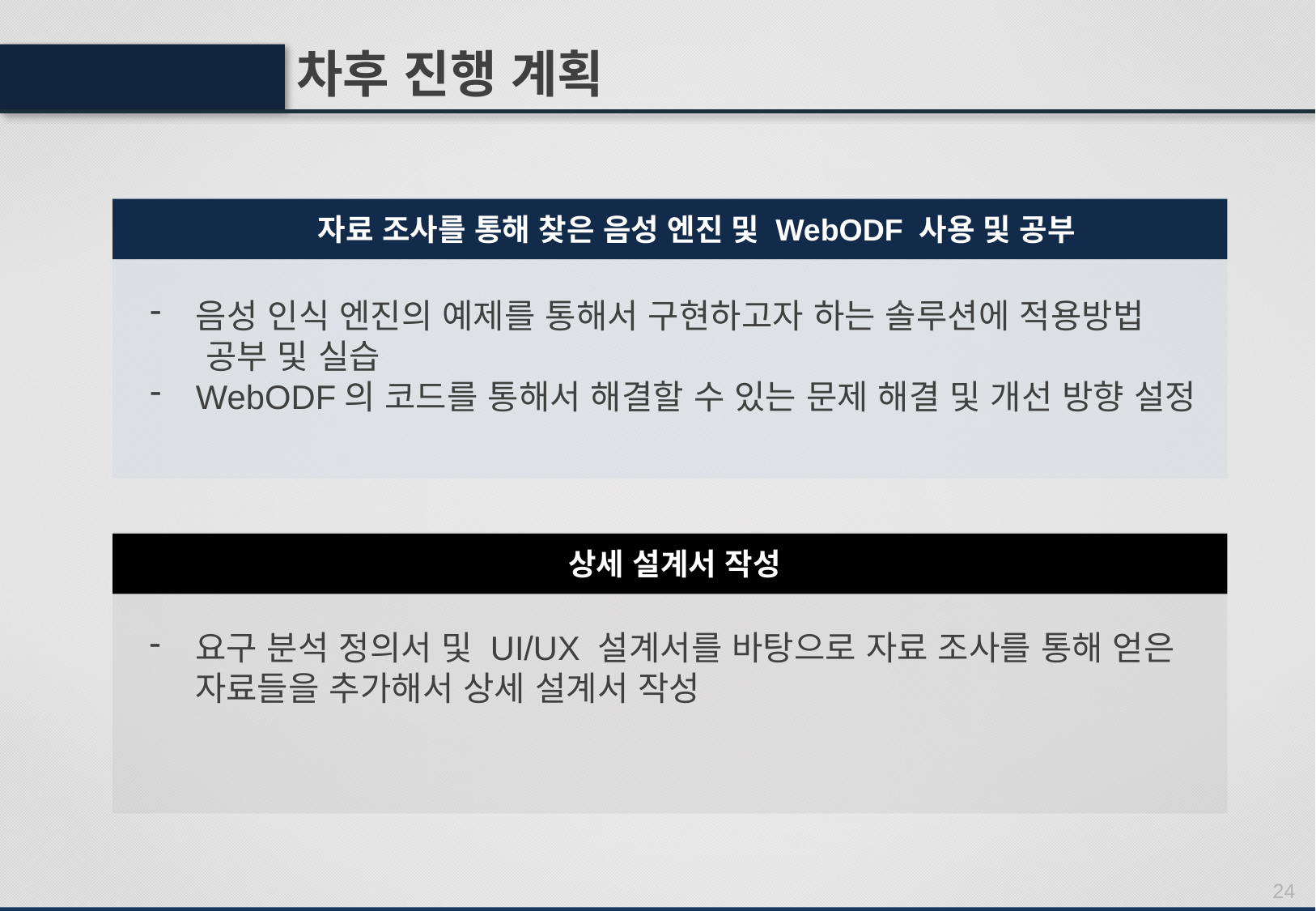

차후 진행 계획

자료 조사를 통해 찾은 음성 엔진 및 WebODF 사용 및 공부
음성 인식 엔진의 예제를 통해서 구현하고자 하는 솔루션에 적용방법
     공부 및 실습
WebODF의 코드를 통해서 해결할 수 있는 문제 해결 및 개선 방향 설정

상세 설계서 작성
요구 분석 정의서 및 UI/UX 설계서를 바탕으로 자료 조사를 통해 얻은  자료들을 추가해서 상세 설계서 작성
24